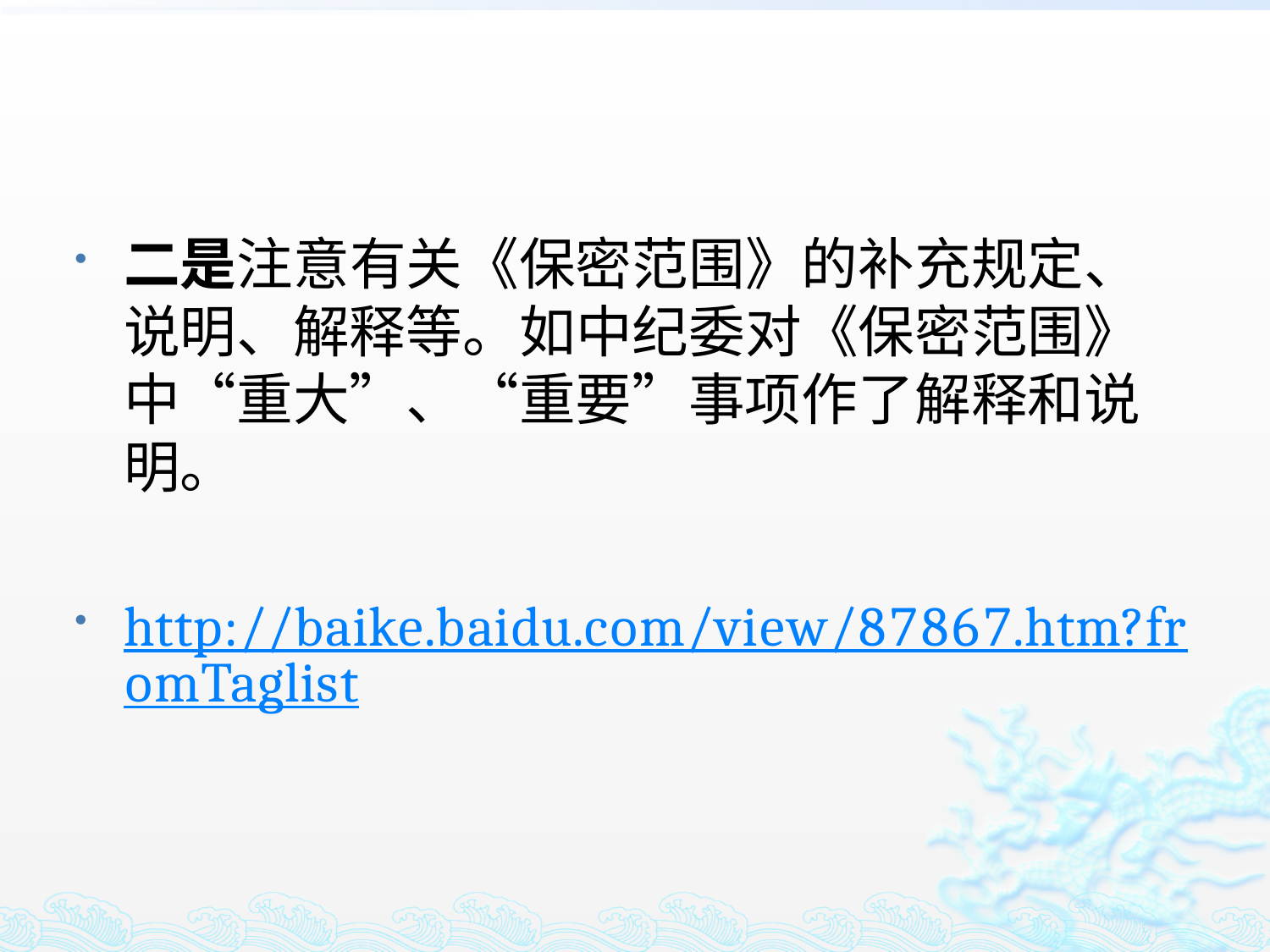

#
二是注意有关《保密范围》的补充规定、说明、解释等。如中纪委对《保密范围》中“重大”、“重要”事项作了解释和说明。

http://baike.baidu.com/view/87867.htm?fromTaglist